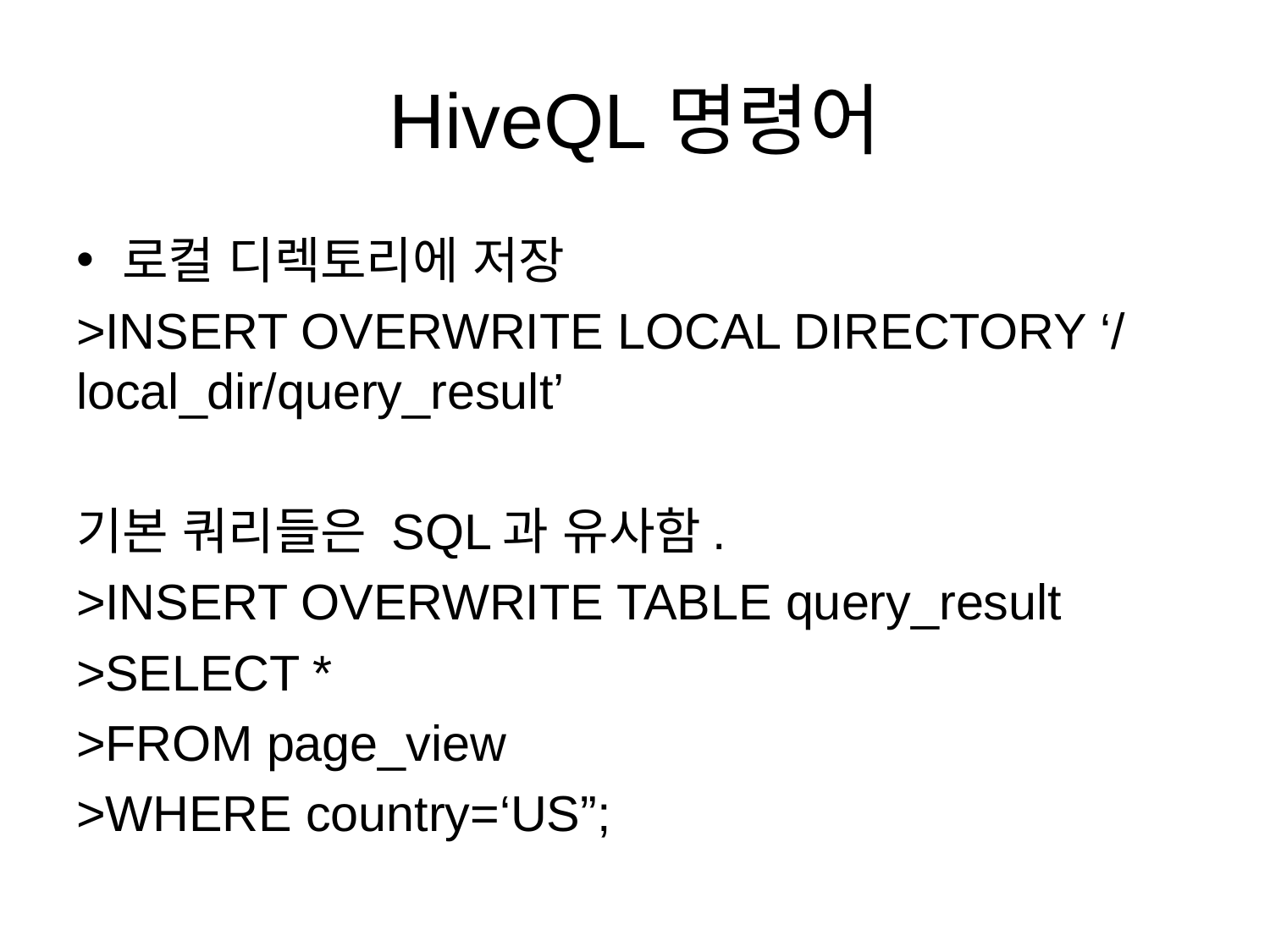

# HiveQL명령어
로컬 디렉토리에 저장
>INSERT OVERWRITE LOCAL DIRECTORY ‘/local_dir/query_result’

기본 쿼리들은 SQL과 유사함.
>INSERT OVERWRITE TABLE query_result
>SELECT *
>FROM page_view
>WHERE country=‘US”;